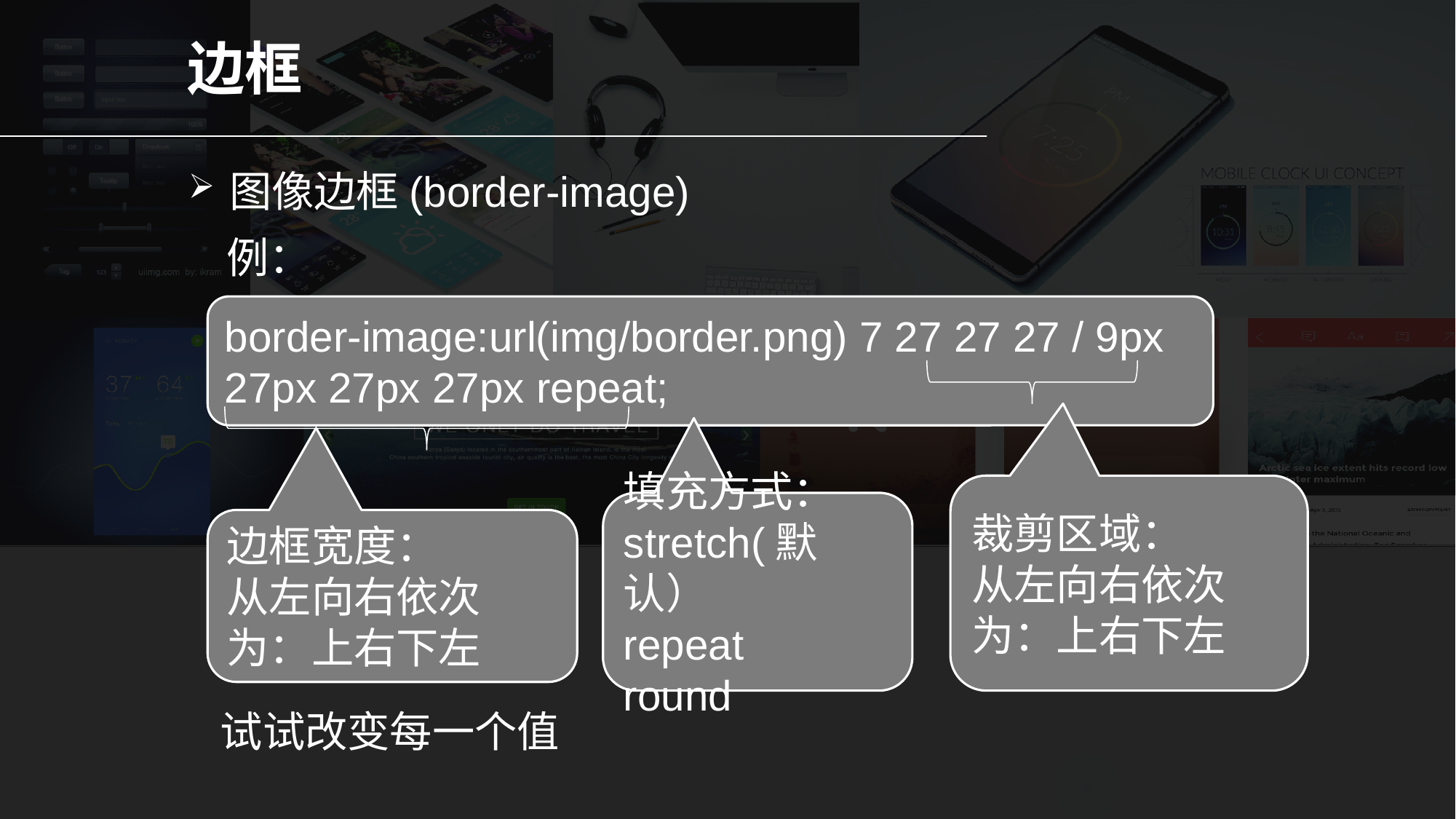

边框
图像边框(border-image)
   例：

border-image:url(img/border.png) 7 27 27 27 / 9px 27px 27px 27px repeat;
裁剪区域：
从左向右依次为：上右下左
填充方式：
stretch(默认）
repeat
round
边框宽度：
从左向右依次为：上右下左
试试改变每一个值